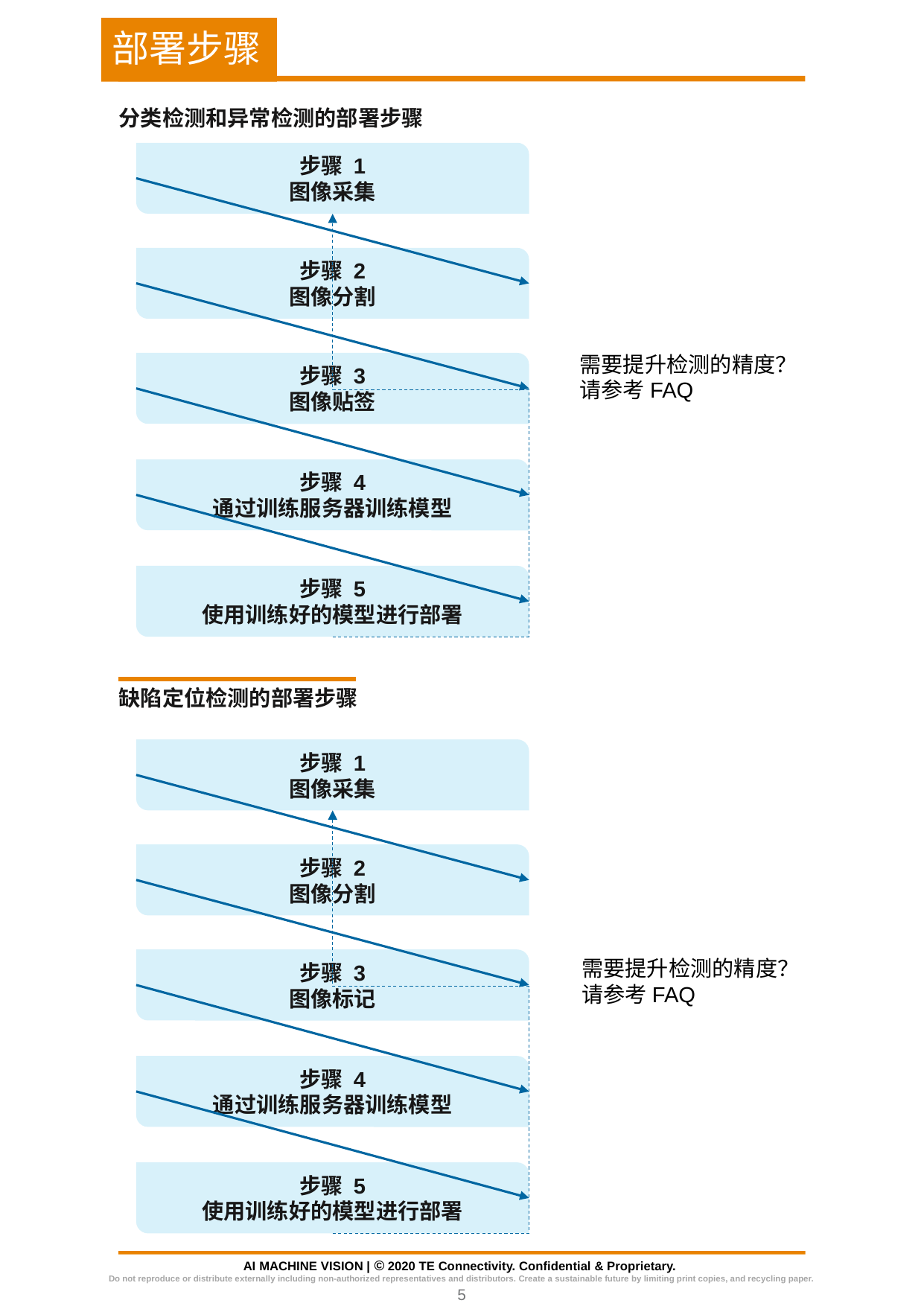

# 部署步骤
分类检测和异常检测的部署步骤
步骤 1
图像采集
步骤 2
图像分割
需要提升检测的精度？
请参考FAQ
步骤 3
图像贴签
步骤 4
通过训练服务器训练模型
步骤 5
使用训练好的模型进行部署
缺陷定位检测的部署步骤
步骤 1
图像采集
步骤 2
图像分割
步骤 3
图像标记
需要提升检测的精度？
请参考FAQ
步骤 4
通过训练服务器训练模型
步骤 5
使用训练好的模型进行部署